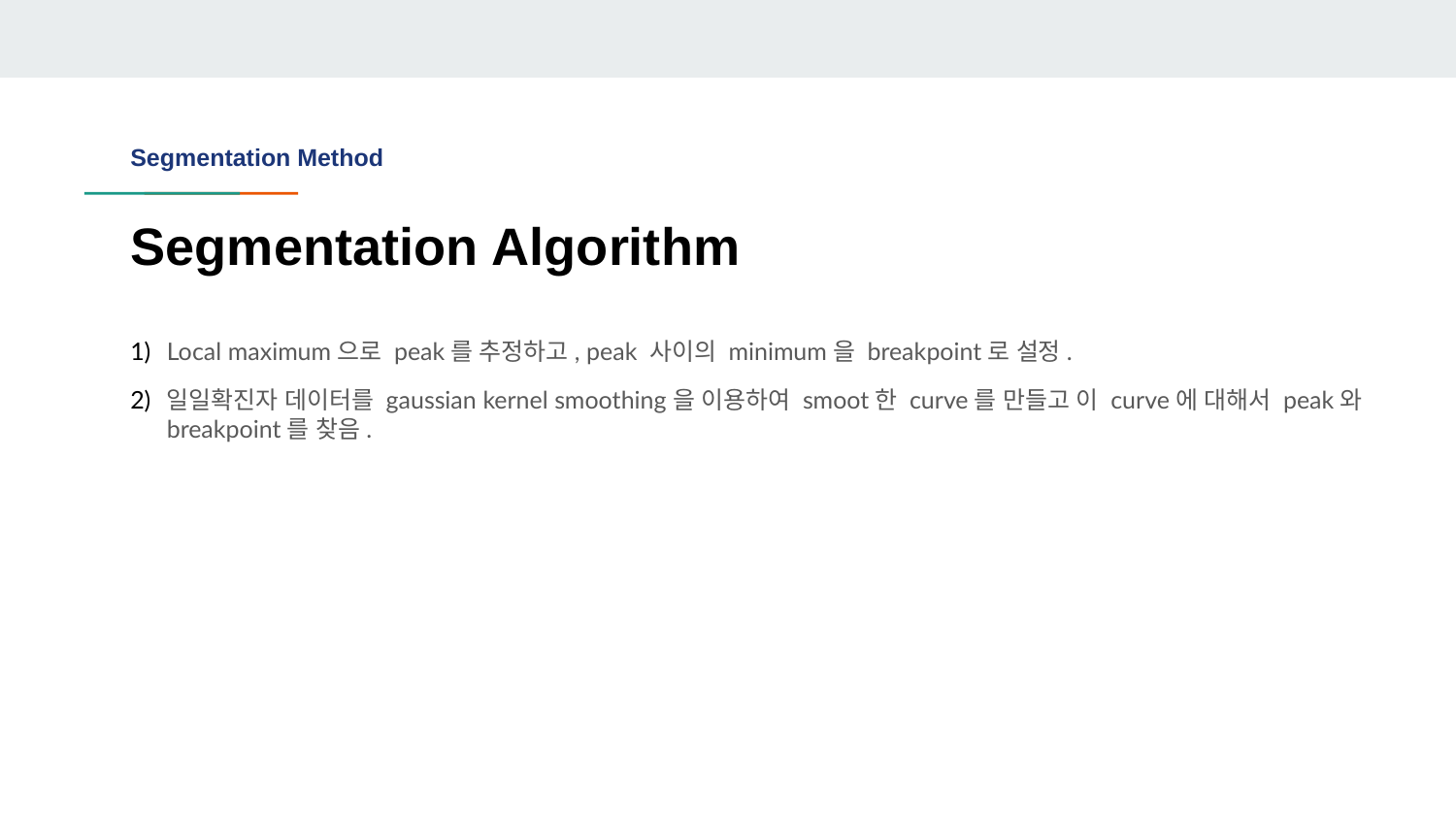

# Segmentation Method
Segmentation Algorithm
Local maximum으로 peak를 추정하고, peak 사이의 minimum을 breakpoint로 설정.
일일확진자 데이터를 gaussian kernel smoothing을 이용하여 smoot한 curve를 만들고 이 curve에 대해서 peak와 breakpoint를 찾음.